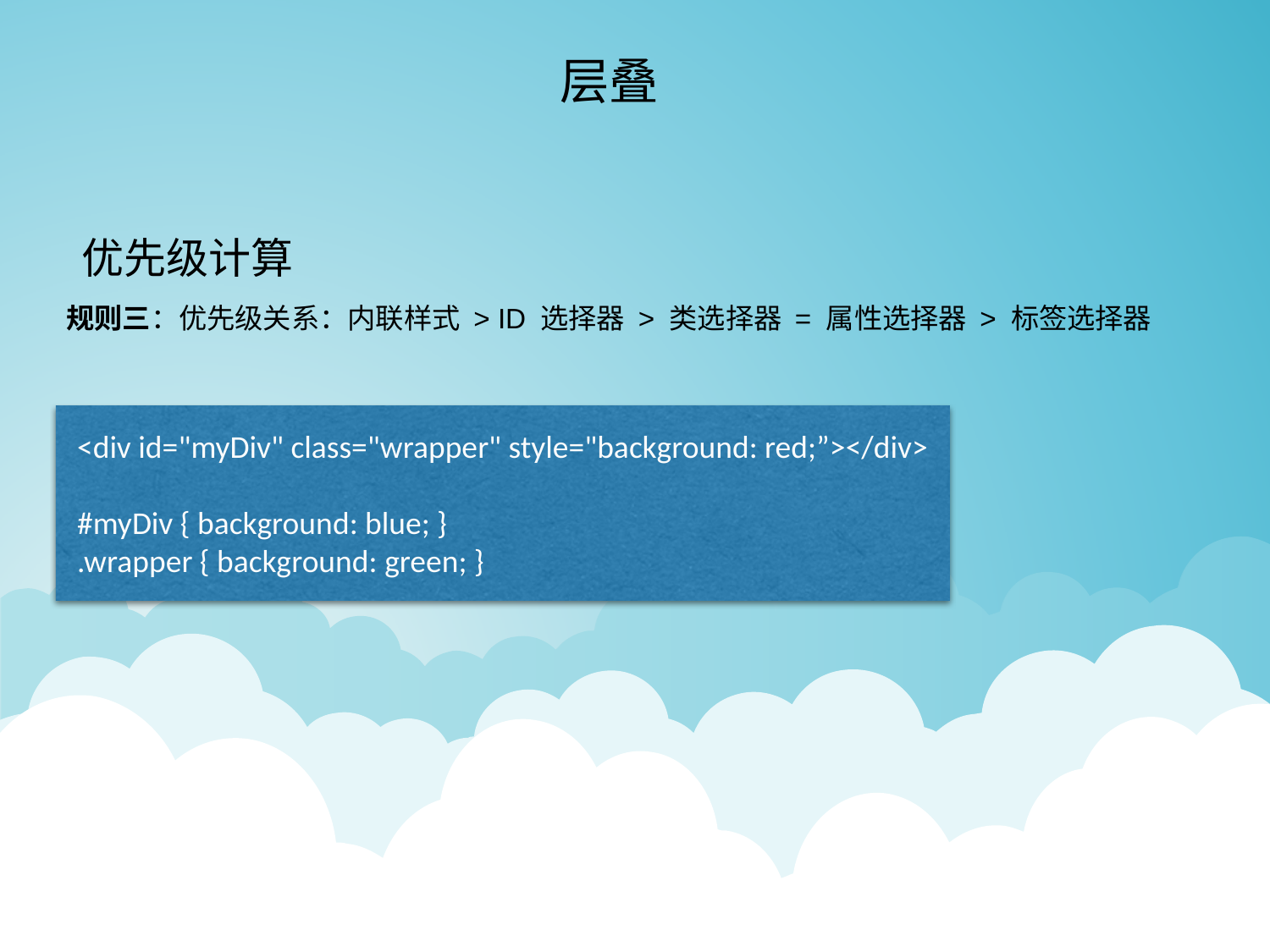

层叠
优先级计算
规则三：优先级关系：内联样式 > ID 选择器 > 类选择器 = 属性选择器 > 标签选择器
<div id="myDiv" class="wrapper" style="background: red;”></div>

#myDiv { background: blue; }
.wrapper { background: green; }